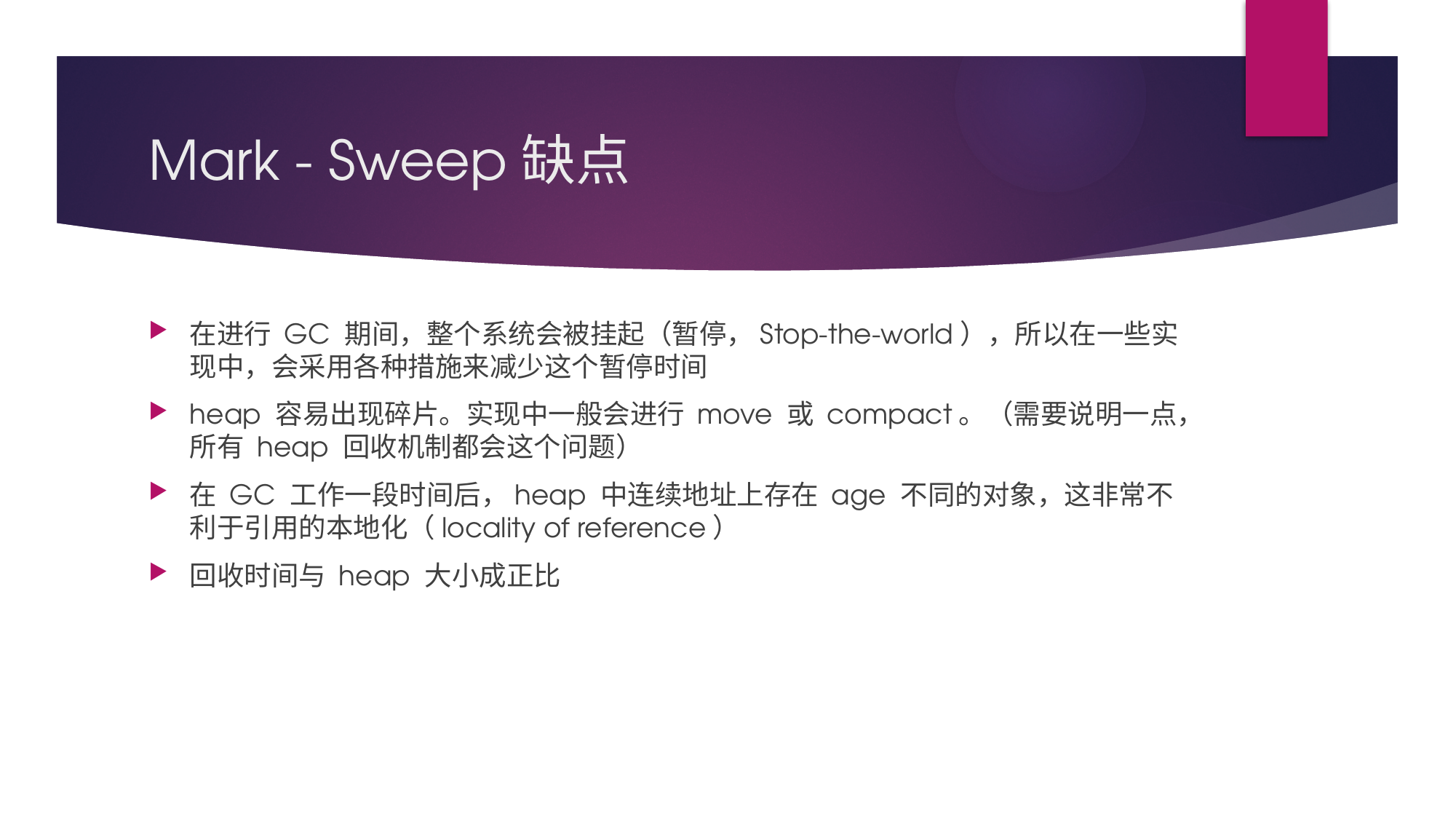

# Mark - Sweep缺点
在进行 GC 期间，整个系统会被挂起（暂停，Stop-the-world），所以在一些实现中，会采用各种措施来减少这个暂停时间
heap 容易出现碎片。实现中一般会进行 move 或 compact。（需要说明一点，所有 heap 回收机制都会这个问题）
在 GC 工作一段时间后，heap 中连续地址上存在 age 不同的对象，这非常不利于引用的本地化（locality of reference）
回收时间与 heap 大小成正比